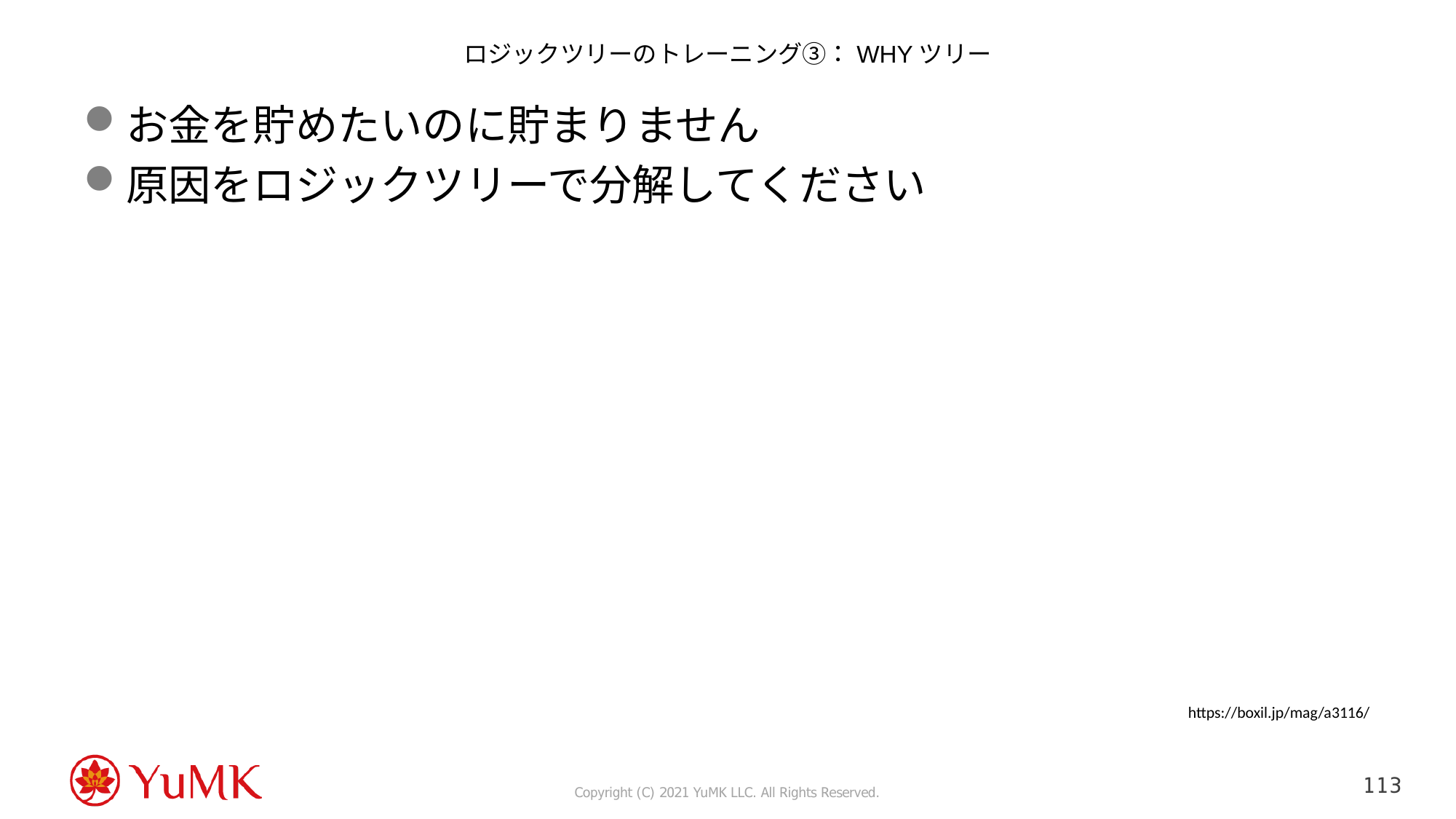

# ロジックツリーのトレーニング③：WHYツリー
お金を貯めたいのに貯まりません
原因をロジックツリーで分解してください
https://boxil.jp/mag/a3116/
113